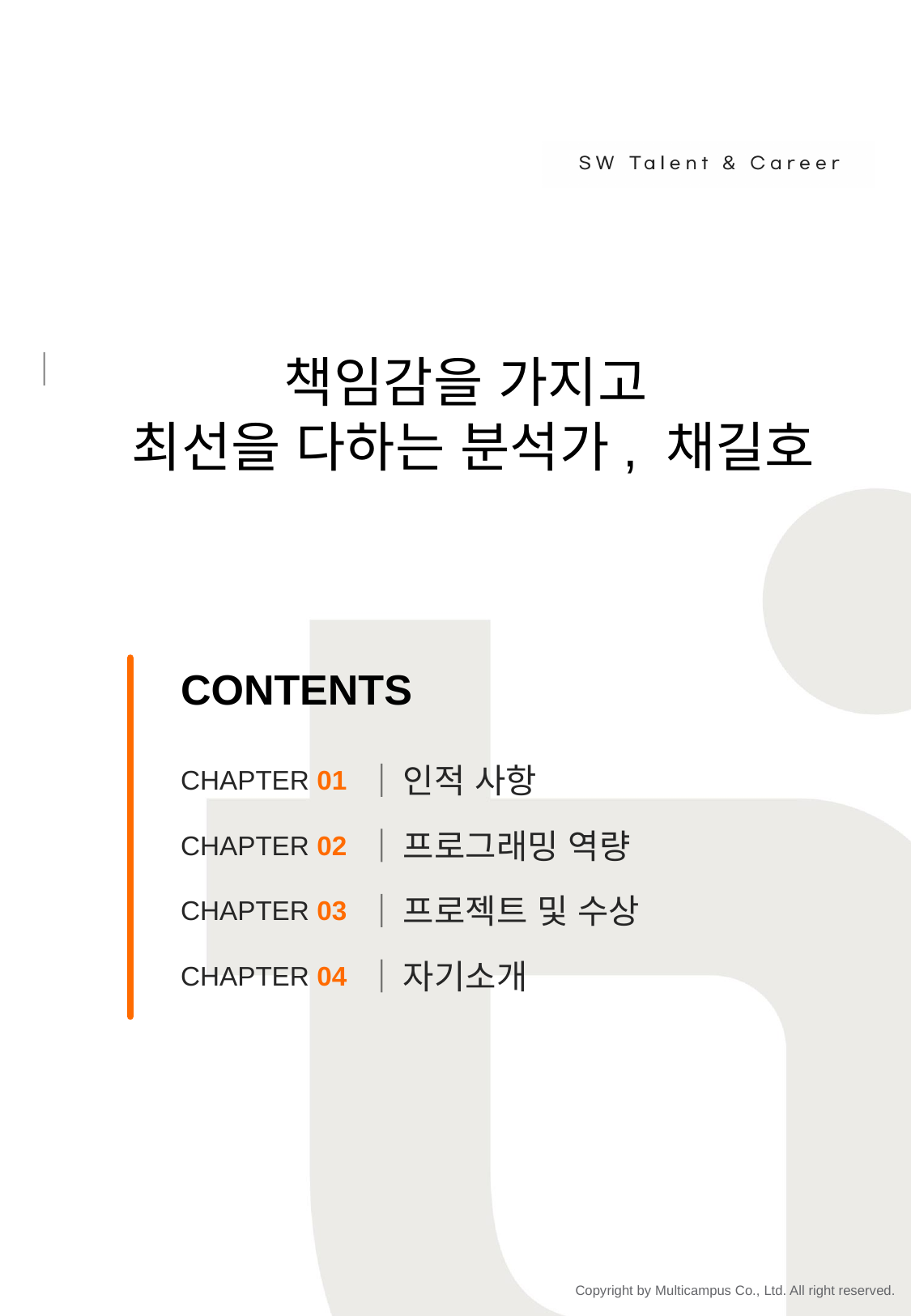

책임감을 가지고
최선을 다하는 분석가, 채길호
인적 사항
CHAPTER 01
프로그래밍 역량
CHAPTER 02
프로젝트 및 수상
CHAPTER 03
자기소개
CHAPTER 04